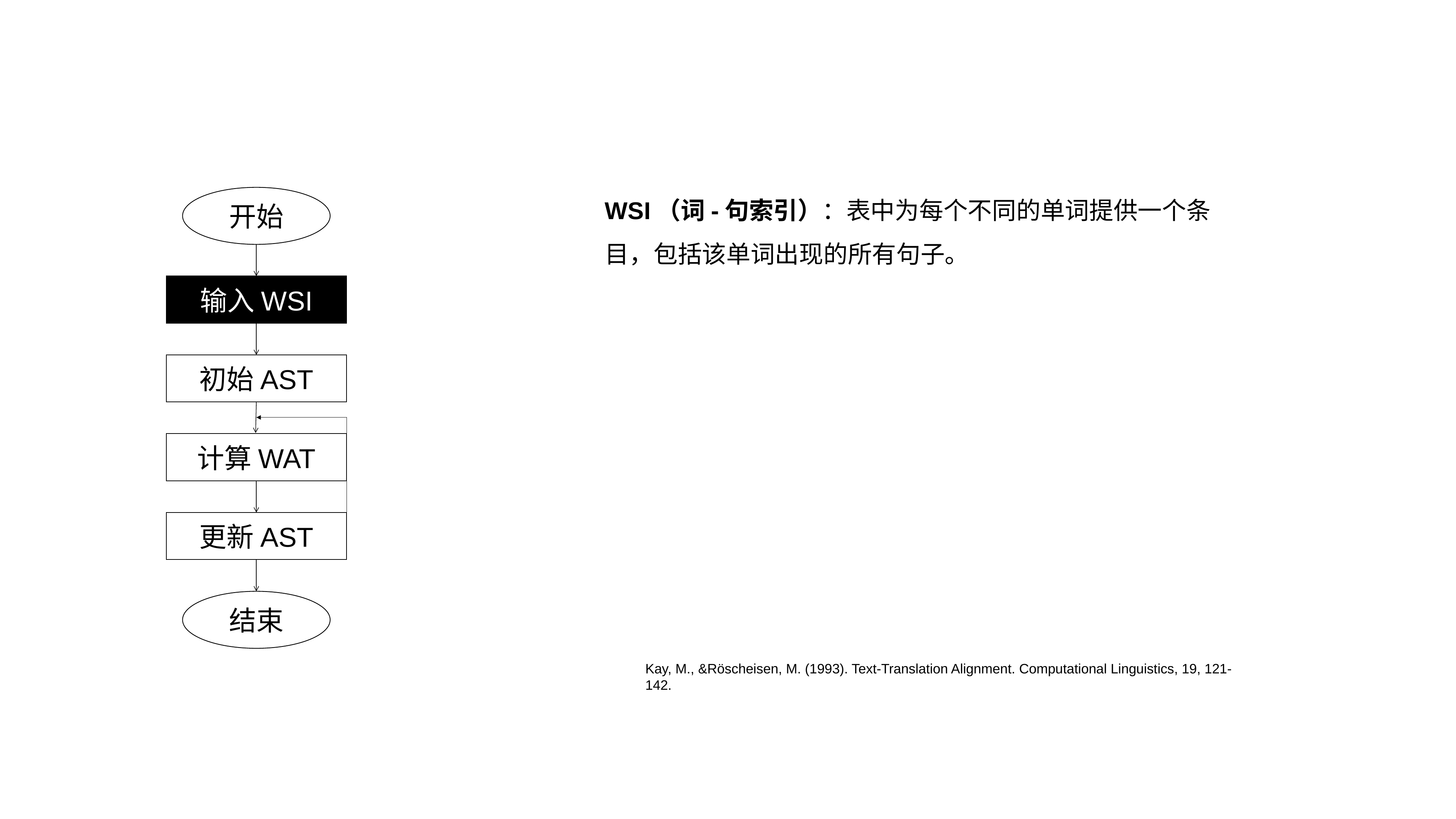

WSI（词-句索引）：表中为每个不同的单词提供一个条目，包括该单词出现的所有句子。

开始
输入WSI
初始AST
计算WAT
更新AST
结束
Kay, M., &Röscheisen, M. (1993). Text-Translation Alignment. Computational Linguistics, 19, 121-142.